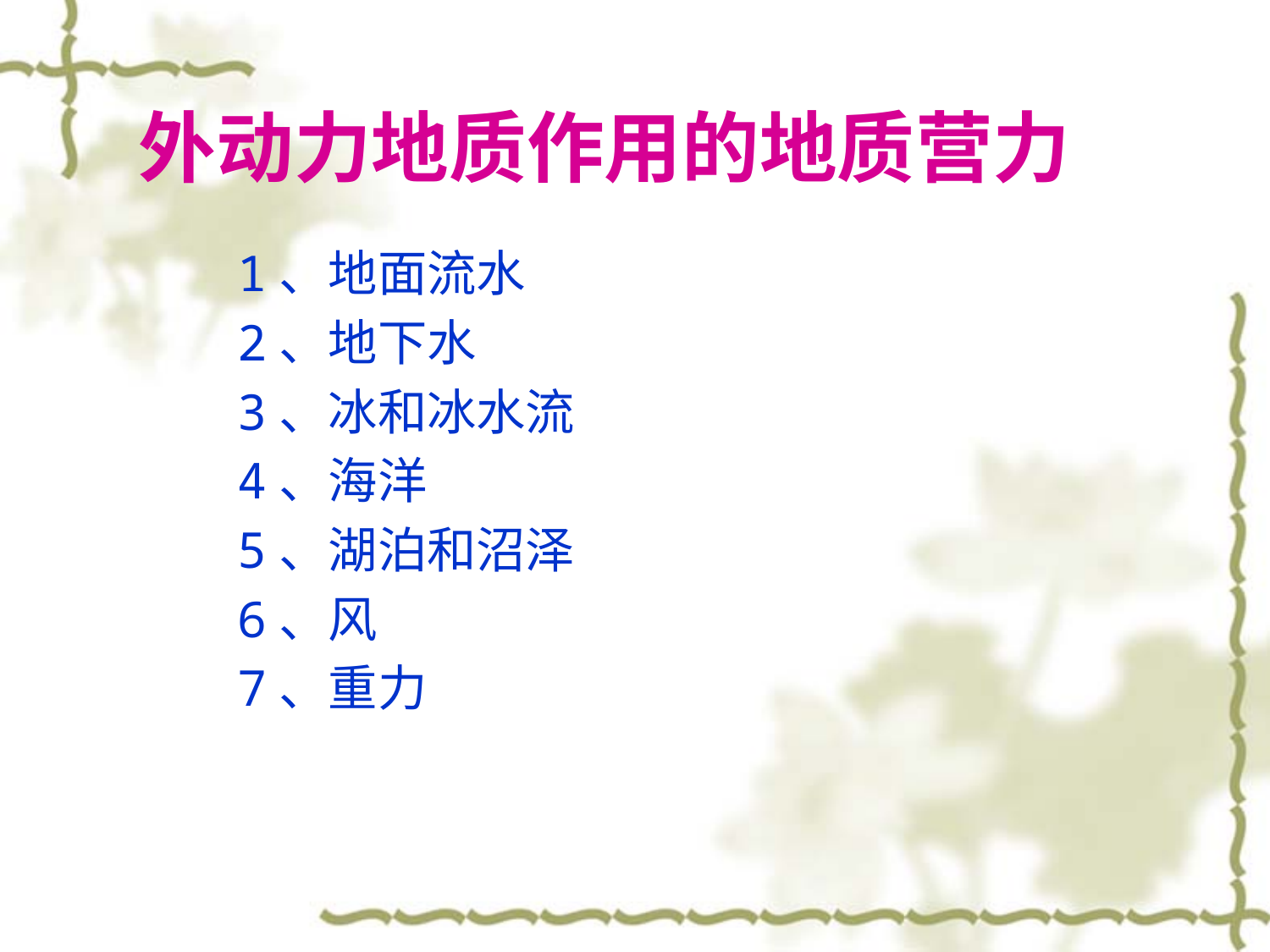

# 外动力地质作用的地质营力
1、地面流水
2、地下水
3、冰和冰水流
4、海洋
5、湖泊和沼泽
6、风
7、重力